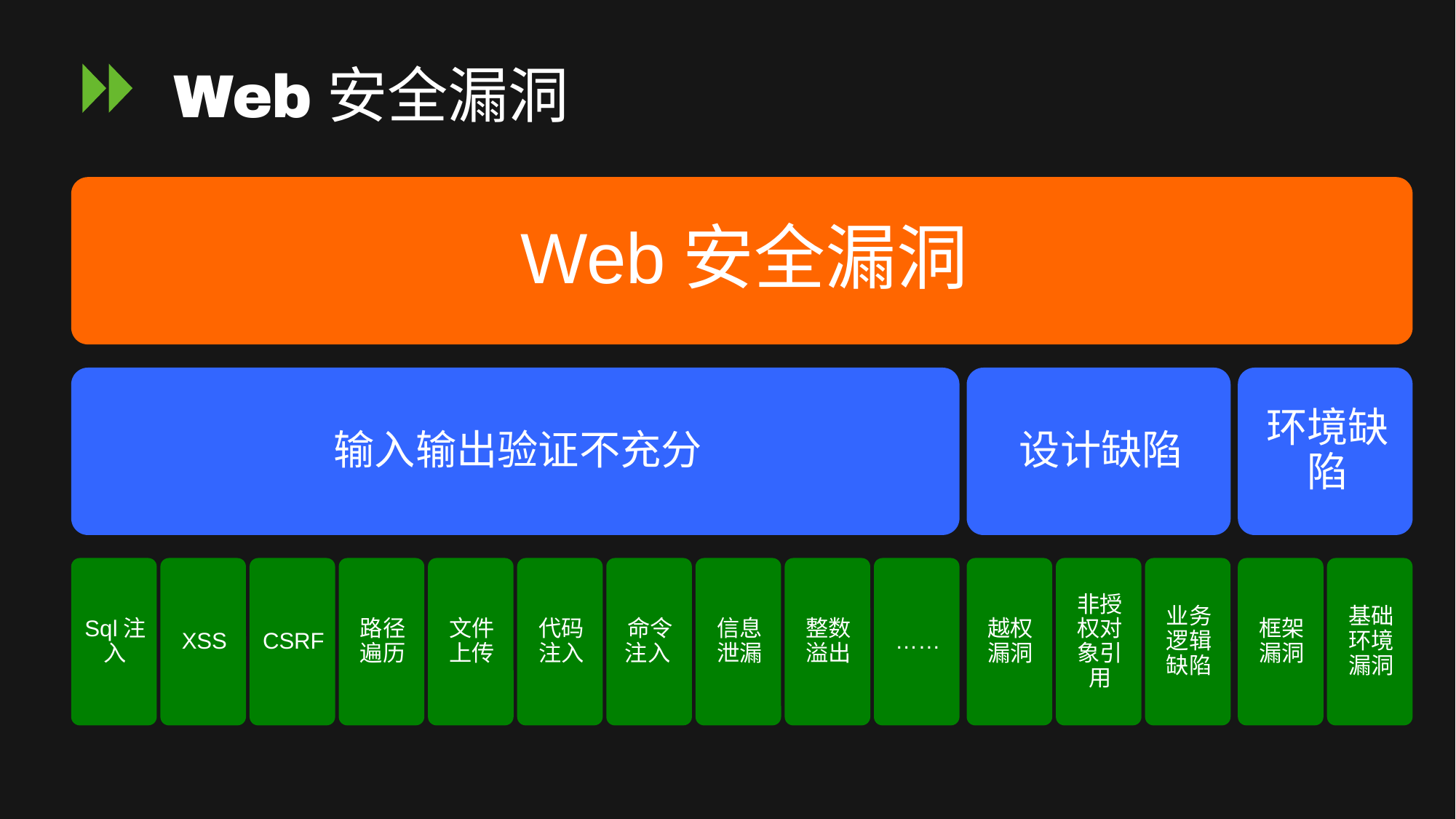

# Web安全漏洞
Web安全漏洞
输入输出验证不充分
Sql注入
XSS
CSRF
路径遍历
文件上传
代码注入
命令注入
信息泄漏
整数溢出
……
设计缺陷
越权漏洞
非授权对象引用
业务逻辑缺陷
环境缺陷
框架漏洞
基础环境漏洞